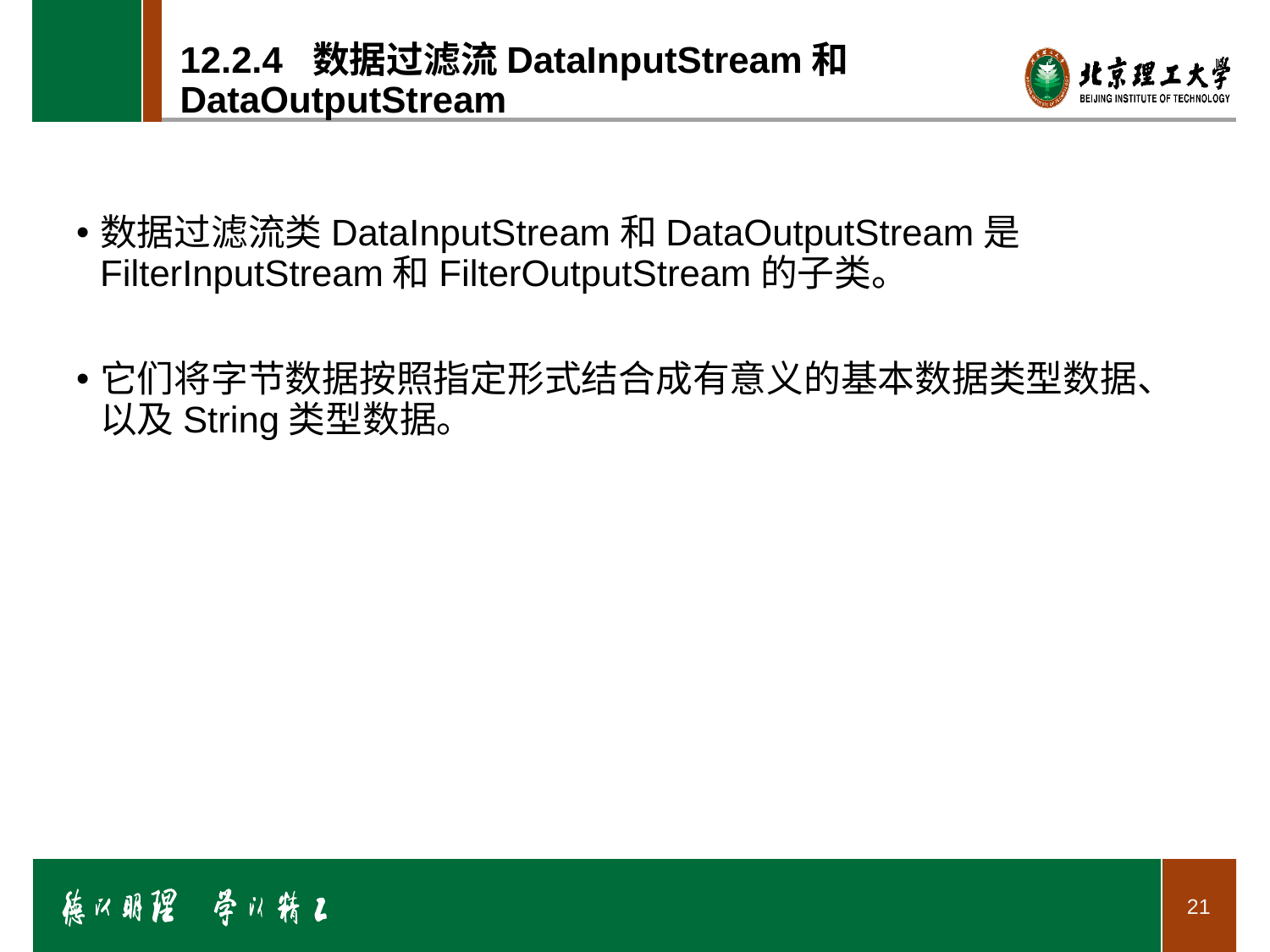

# 12.2.4  数据过滤流DataInputStream和DataOutputStream
数据过滤流类DataInputStream和DataOutputStream是FilterInputStream和FilterOutputStream的子类。

它们将字节数据按照指定形式结合成有意义的基本数据类型数据、以及String类型数据。